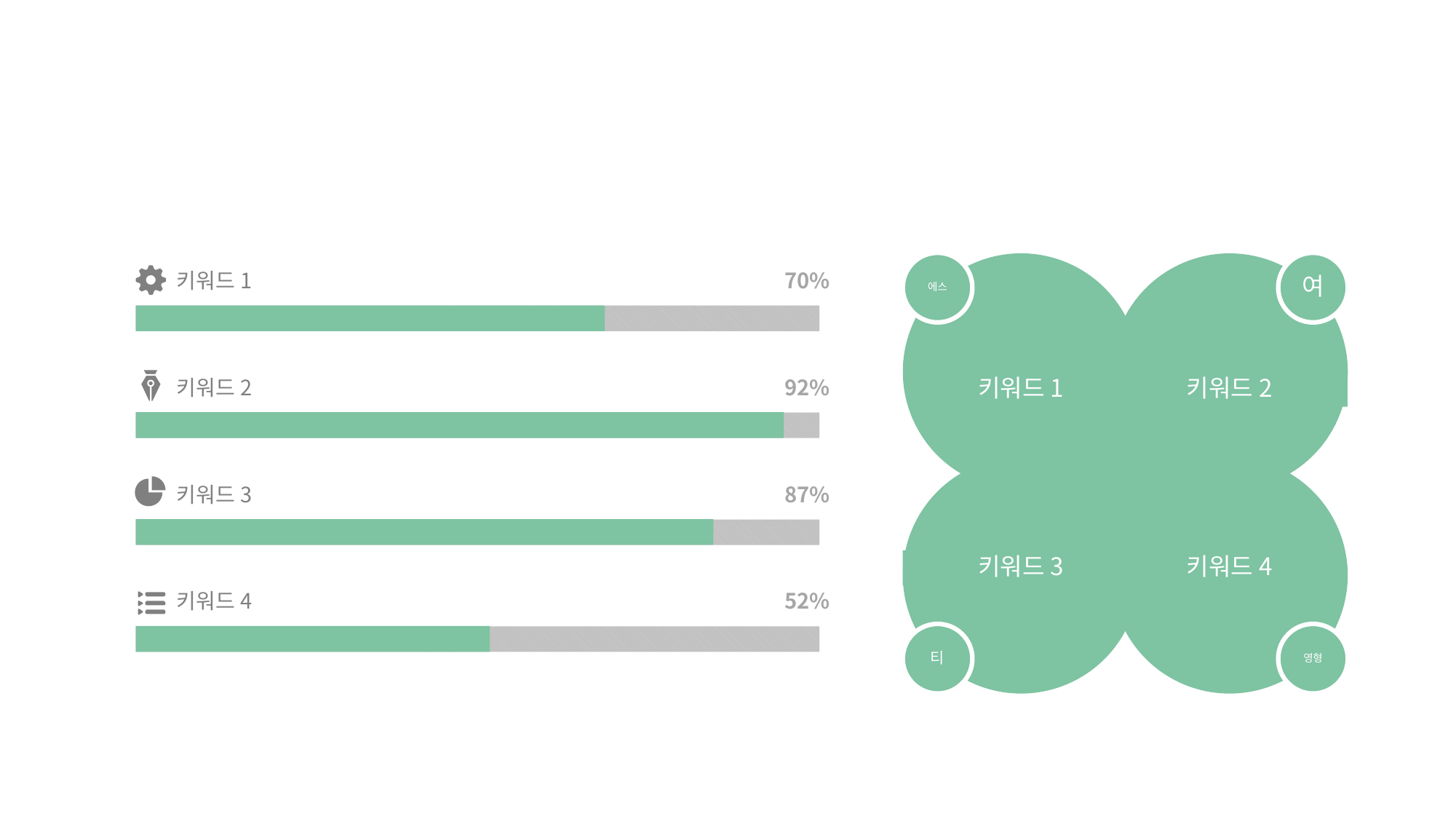

에스

키워드1
여

키워드2
키워드1
70%

키워드2
92%

키워드3
87%

키워드4
52%

키워드3
티

키워드4
영형